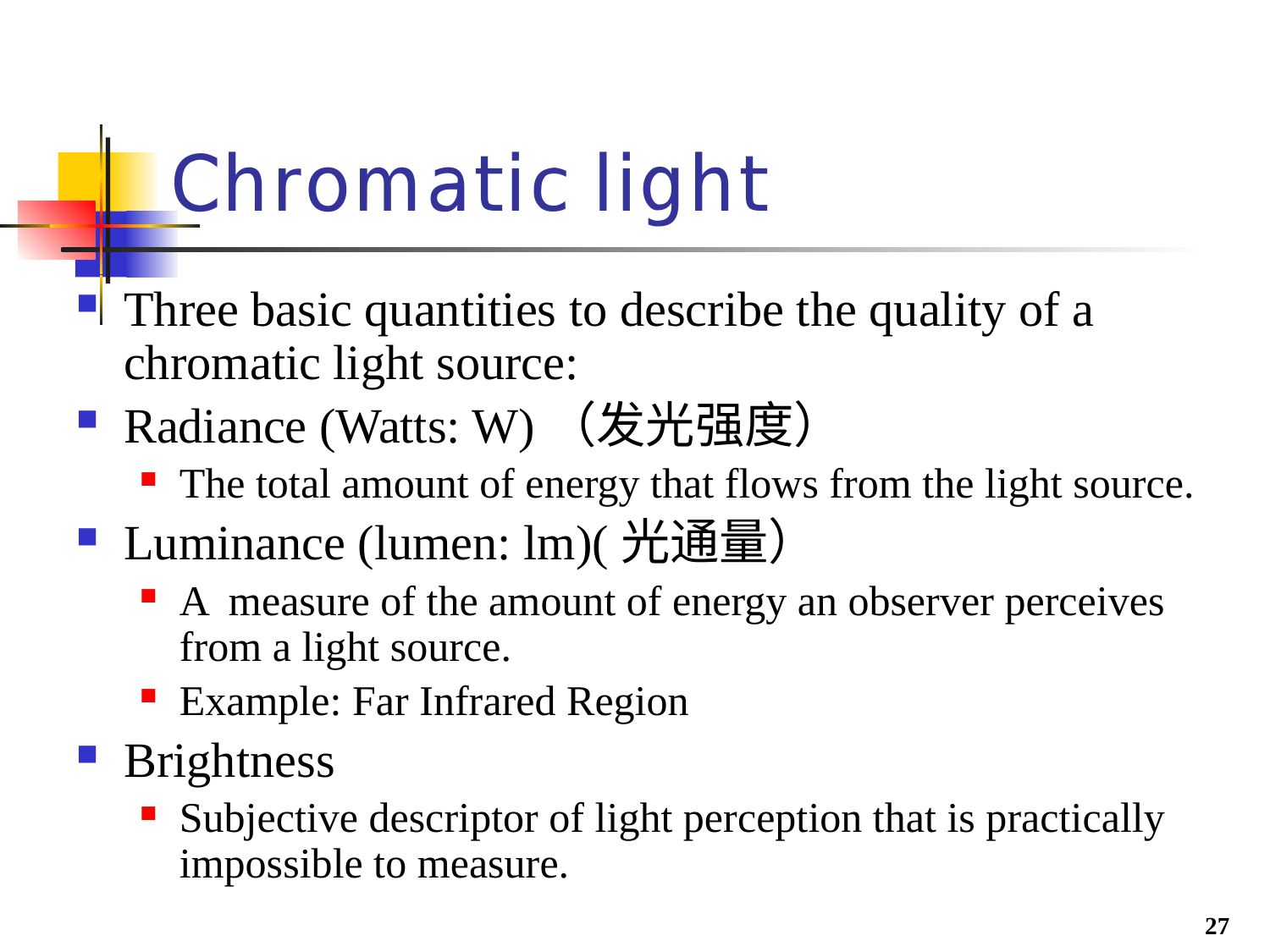

# Chromatic light
Three basic quantities to describe the quality of a chromatic light source:
Radiance (Watts: W)（发光强度）
The total amount of energy that flows from the light source.
Luminance (lumen: lm)(光通量）
A  measure of the amount of energy an observer perceives from a light source.
Example: Far Infrared Region
Brightness
Subjective descriptor of light perception that is practically impossible to measure.
27